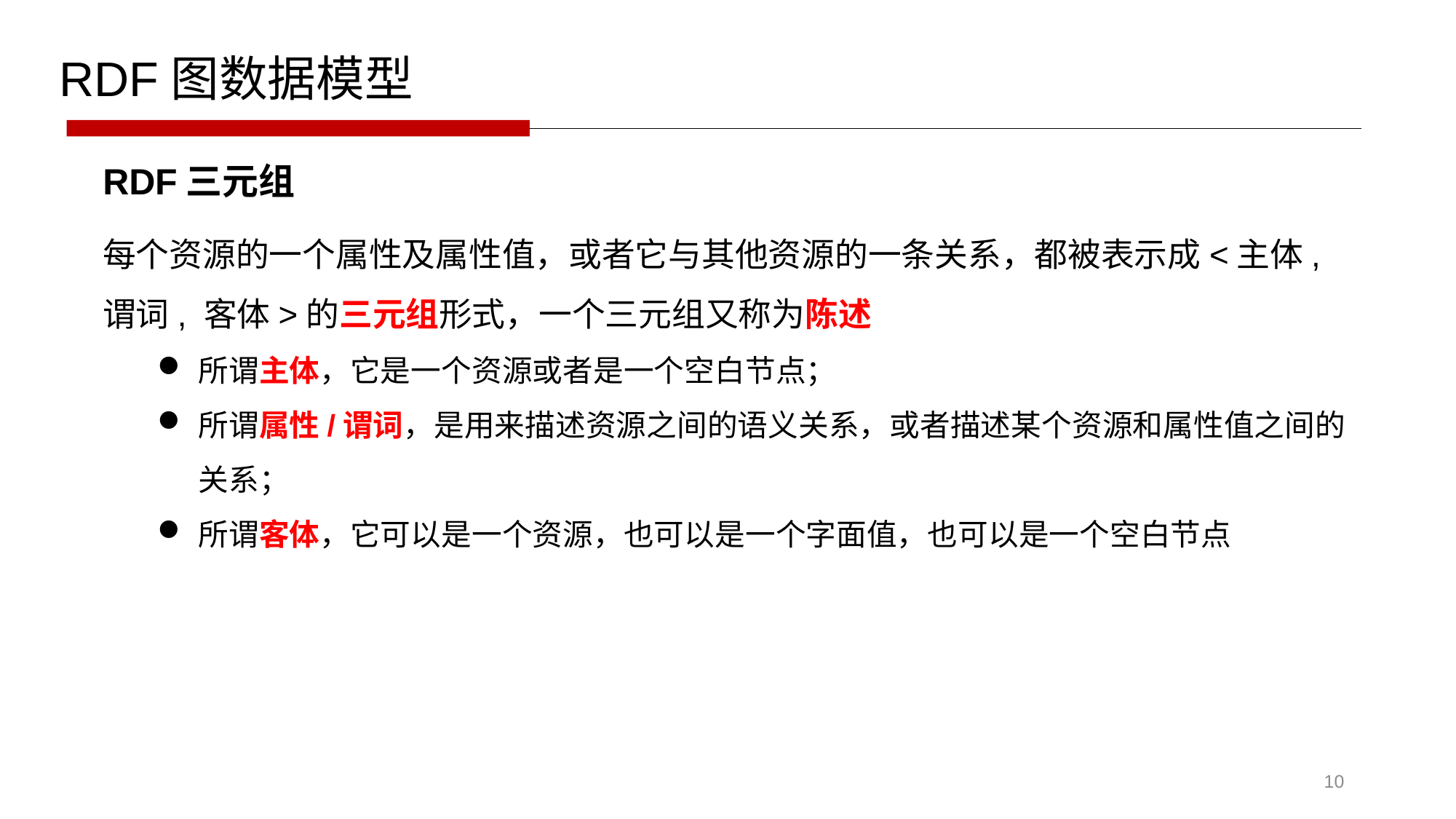

RDF图数据模型

RDF三元组
每个资源的一个属性及属性值，或者它与其他资源的一条关系，都被表示成<主体, 谓词, 客体>的三元组形式，一个三元组又称为陈述
所谓主体，它是一个资源或者是一个空白节点；
所谓属性/谓词，是用来描述资源之间的语义关系，或者描述某个资源和属性值之间的关系；
所谓客体，它可以是一个资源，也可以是一个字面值，也可以是一个空白节点
10